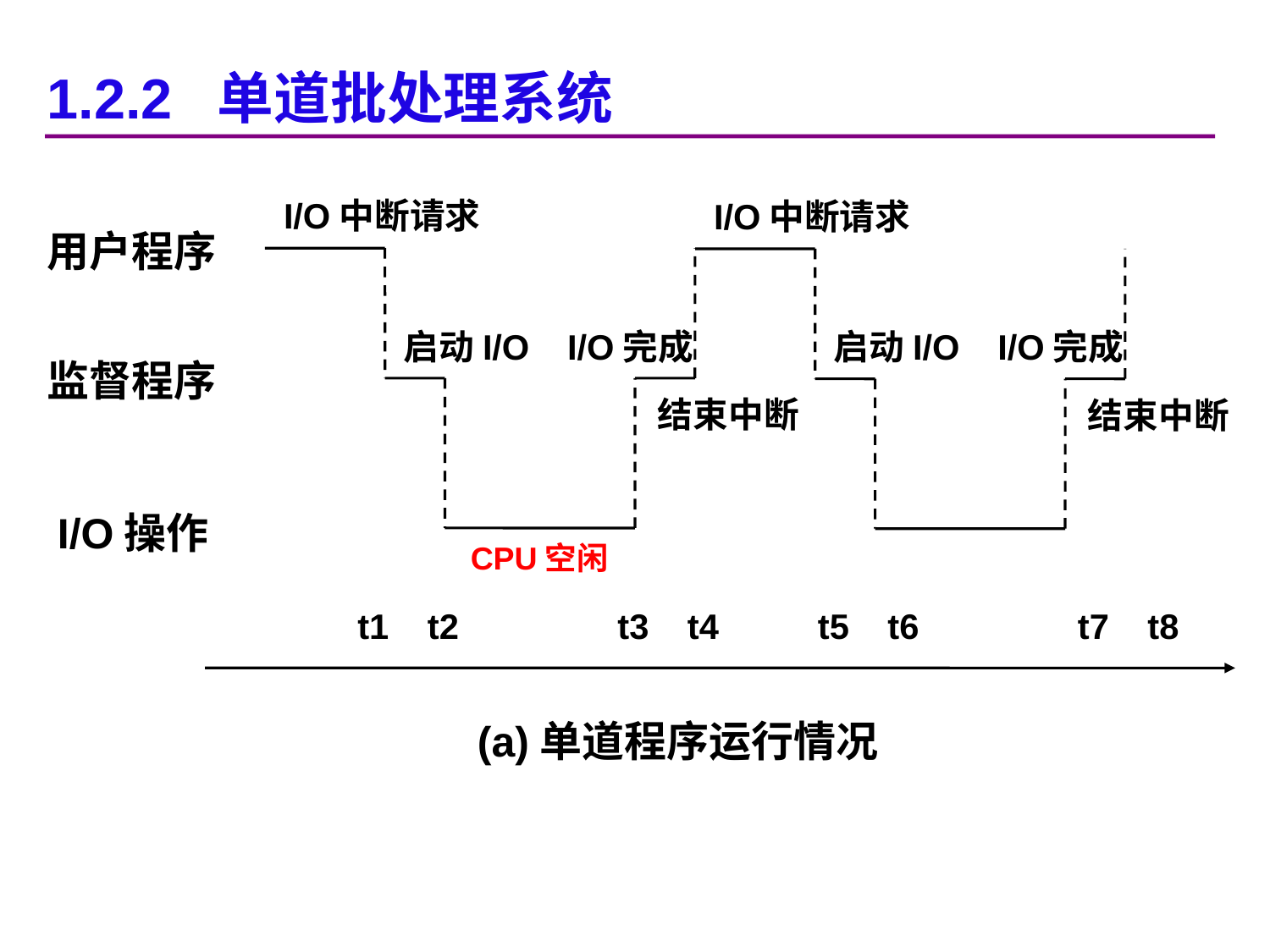

1.2.2  单道批处理系统

I/O中断请求
I/O中断请求
用户程序

启动I/O
I/O完成
启动I/O
I/O完成
监督程序

结束中断
结束中断
I/O操作

CPU空闲
t1
t2
t3
t4
t5
t6
t7
t8

(a)单道程序运行情况
23